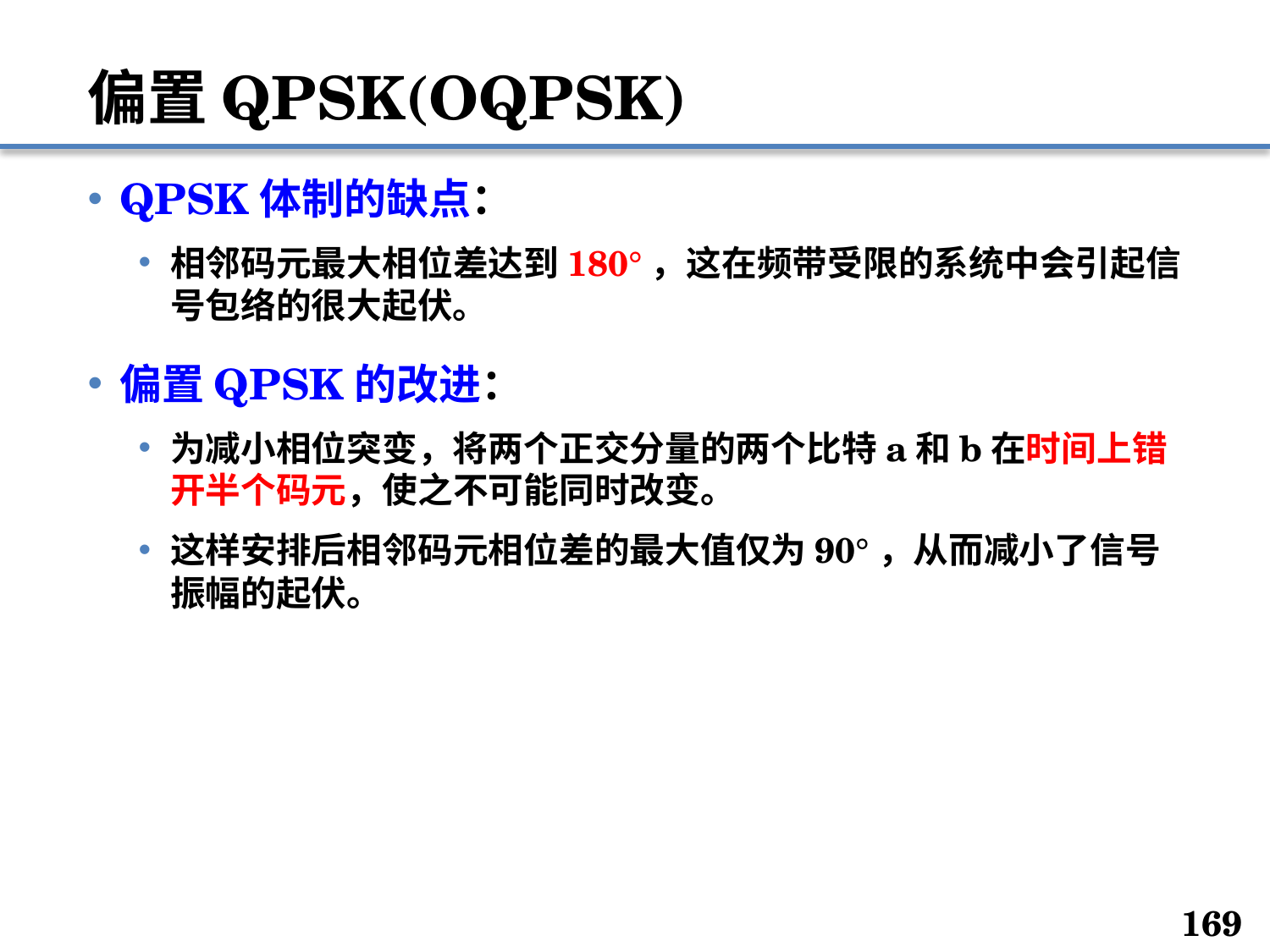

# 偏置QPSK(OQPSK)
QPSK体制的缺点：
相邻码元最大相位差达到180°，这在频带受限的系统中会引起信号包络的很大起伏。
偏置QPSK的改进：
为减小相位突变，将两个正交分量的两个比特a和b在时间上错开半个码元，使之不可能同时改变。
这样安排后相邻码元相位差的最大值仅为90°，从而减小了信号振幅的起伏。
169